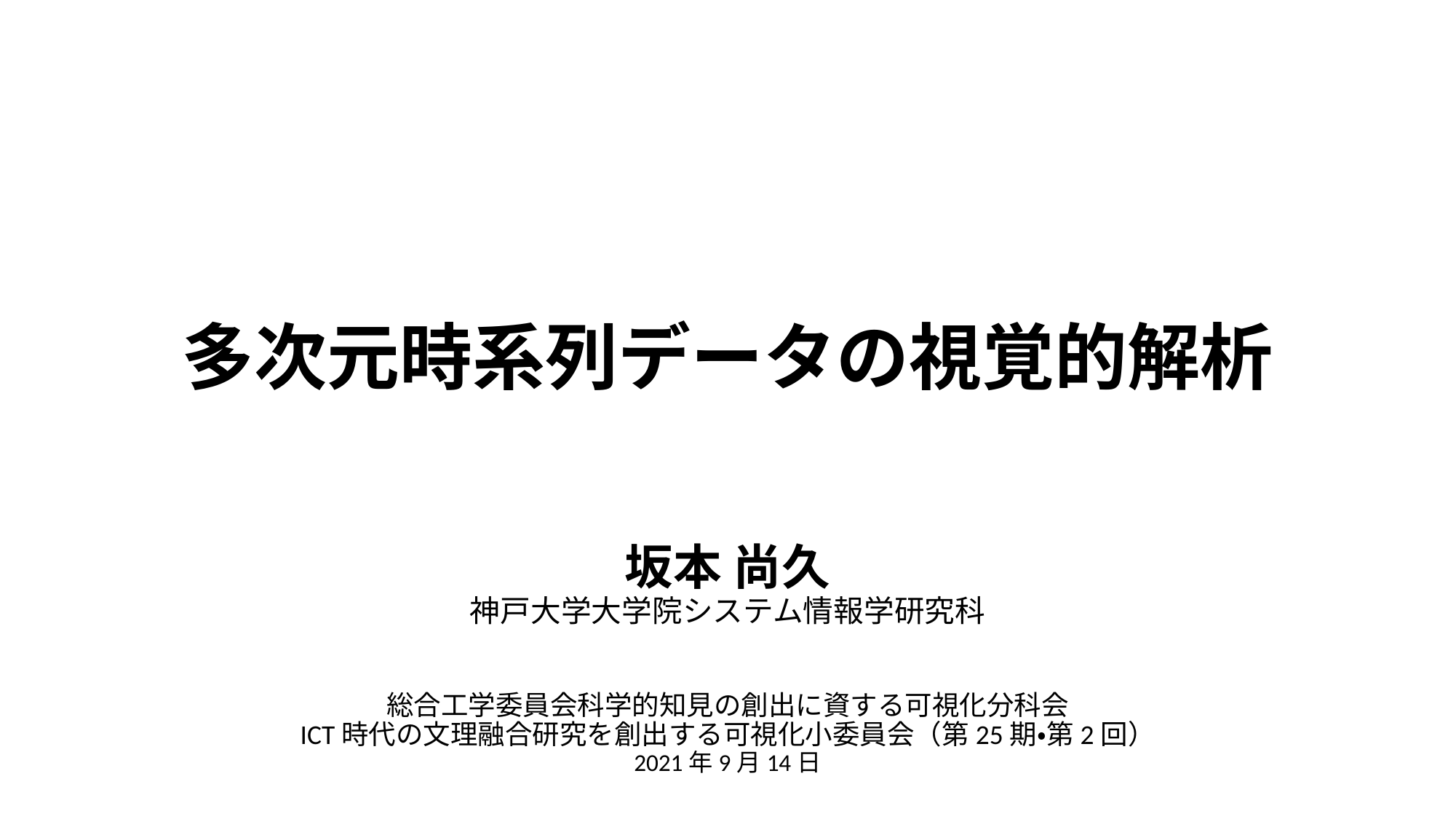

# 多次元時系列データの視覚的解析
坂本 尚久
神戸大学大学院システム情報学研究科

総合工学委員会科学的知見の創出に資する可視化分科会
ICT時代の文理融合研究を創出する可視化小委員会（第25期・第2回）
2021年9月14日